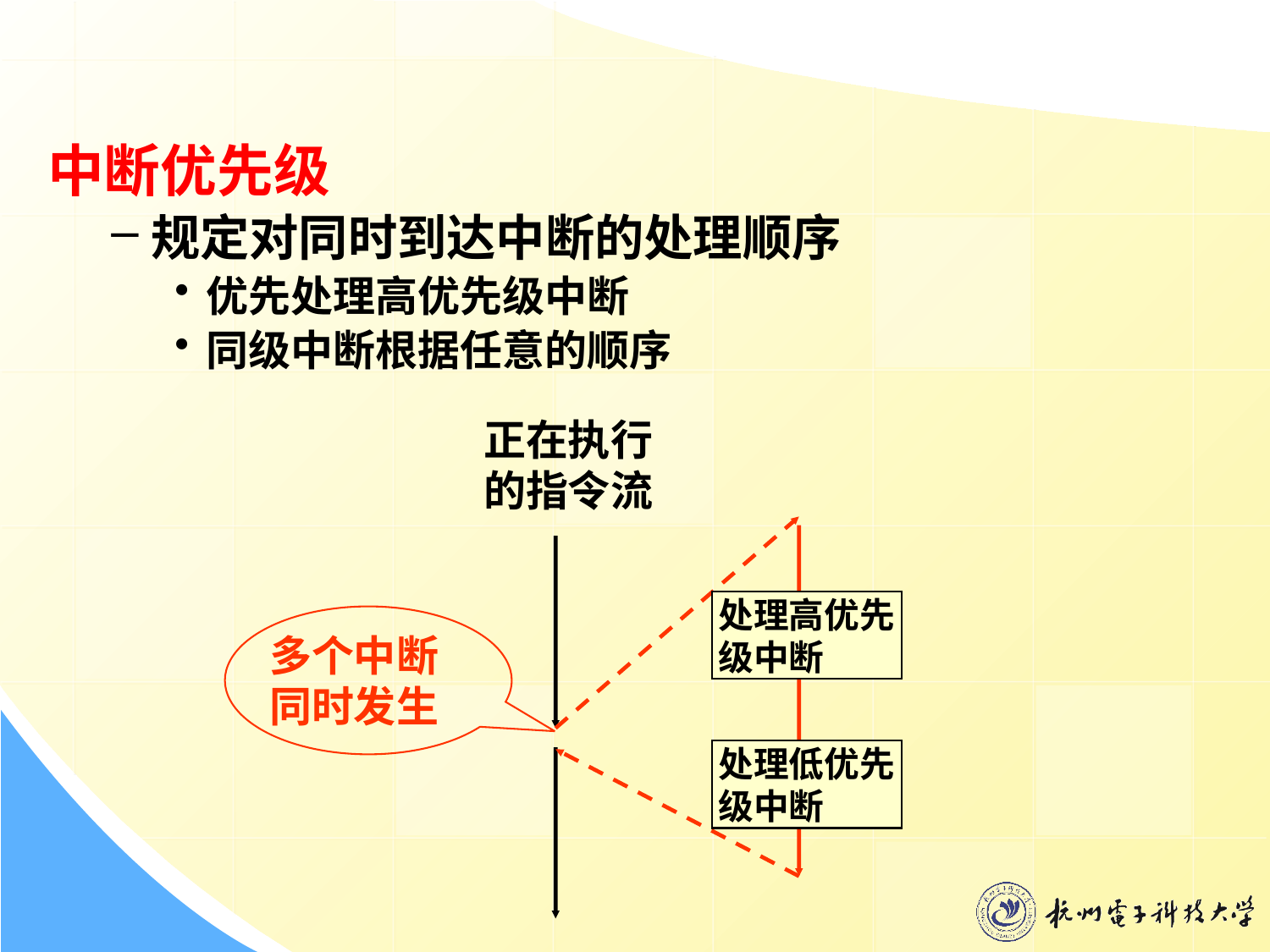

中断优先级
规定对同时到达中断的处理顺序
优先处理高优先级中断
同级中断根据任意的顺序
正在执行的指令流

处理高优先级中断
多个中断同时发生
处理低优先级中断